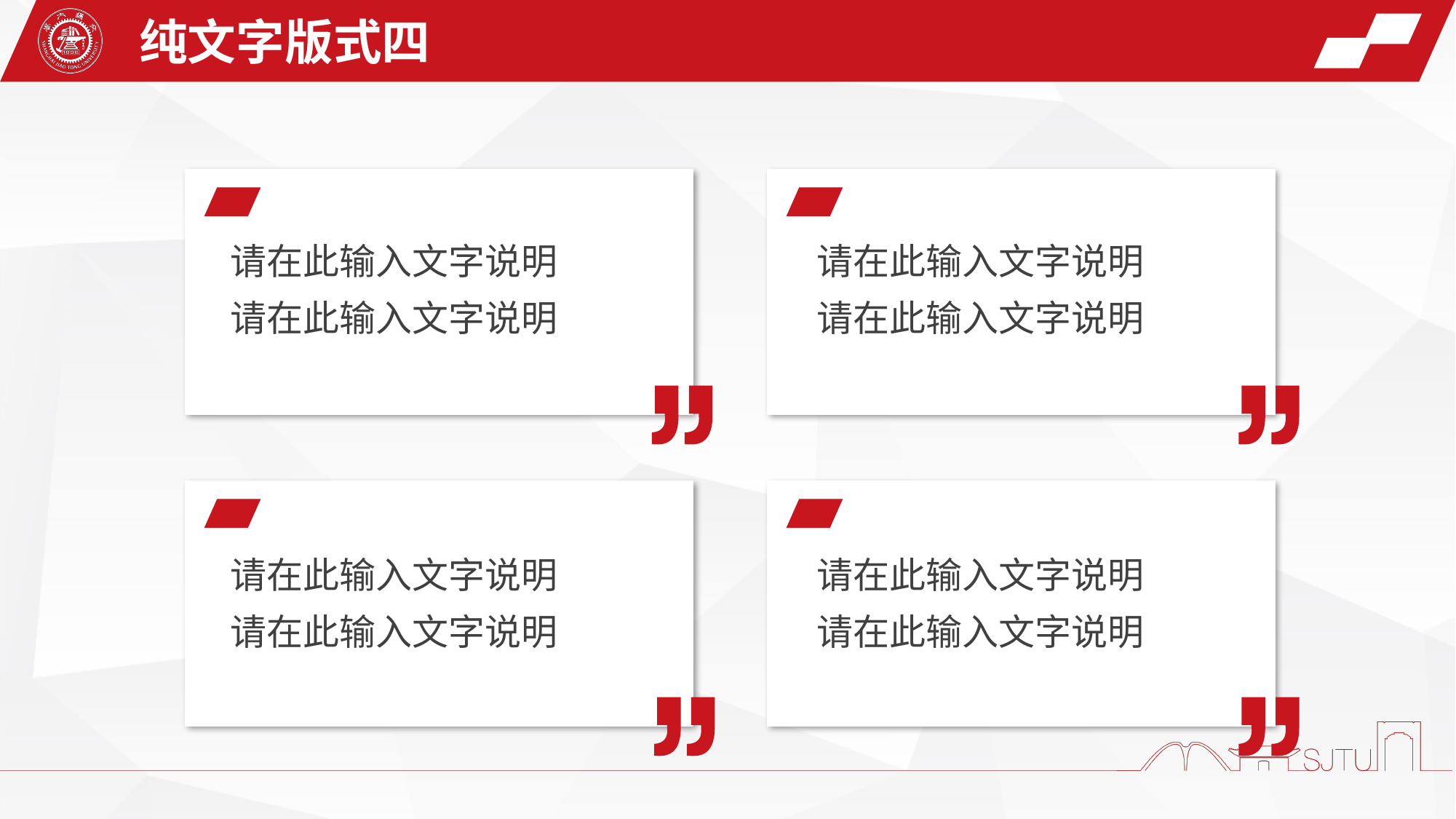

纯文字版式四

请在此输入文字说明
请在此输入文字说明
请在此输入文字说明
请在此输入文字说明

请在此输入文字说明
请在此输入文字说明
请在此输入文字说明
请在此输入文字说明